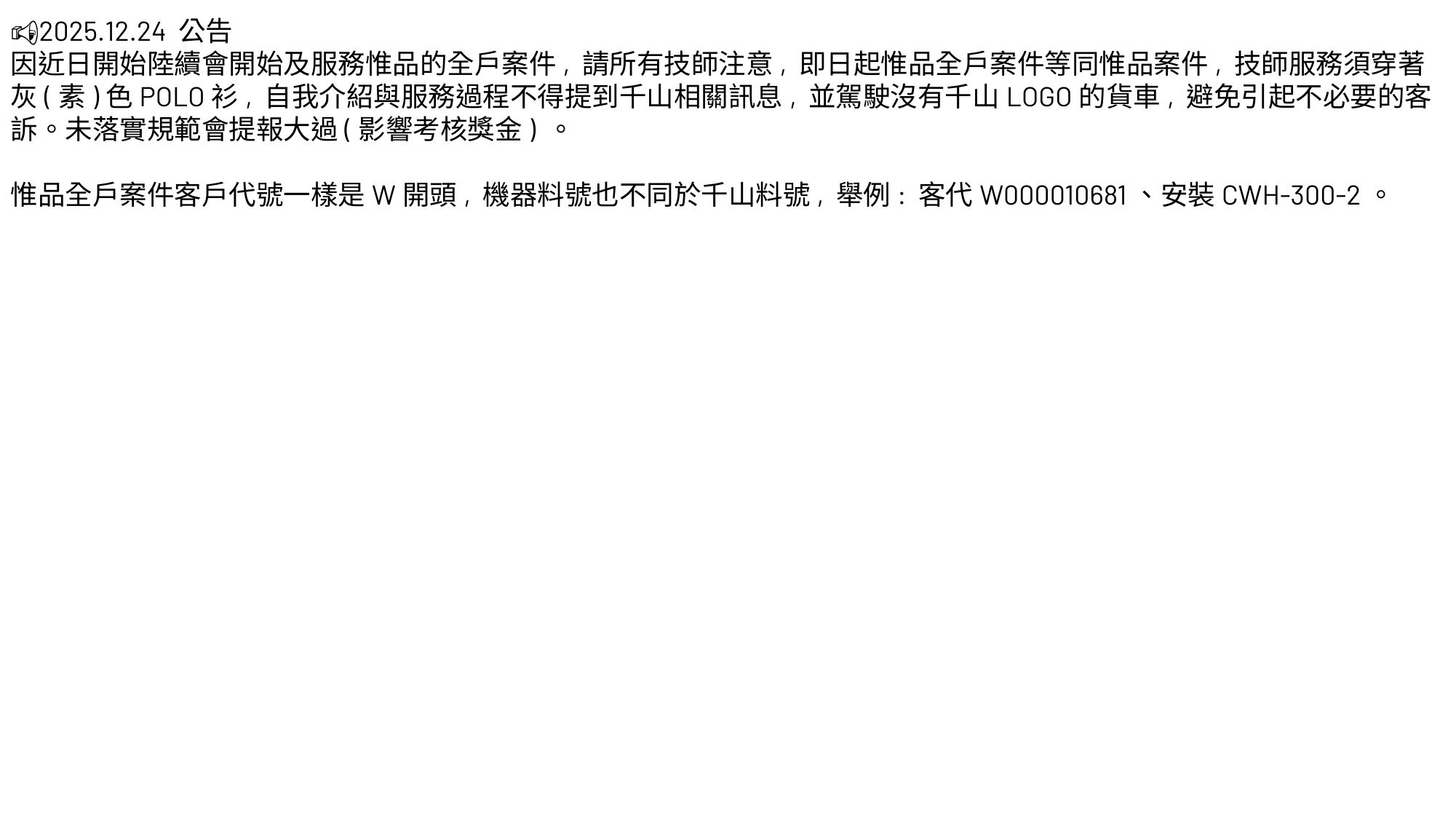

📢2025.12.24 公告
因近日開始陸續會開始及服務惟品的全戶案件, 請所有技師注意, 即日起惟品全戶案件等同惟品案件, 技師服務須穿著灰(素)色POLO衫, 自我介紹與服務過程不得提到千山相關訊息, 並駕駛沒有千山LOGO的貨車, 避免引起不必要的客訴。未落實規範會提報大過(影響考核獎金) 。

惟品全戶案件客戶代號一樣是W開頭, 機器料號也不同於千山料號, 舉例: 客代W000010681、安裝CWH-300-2。